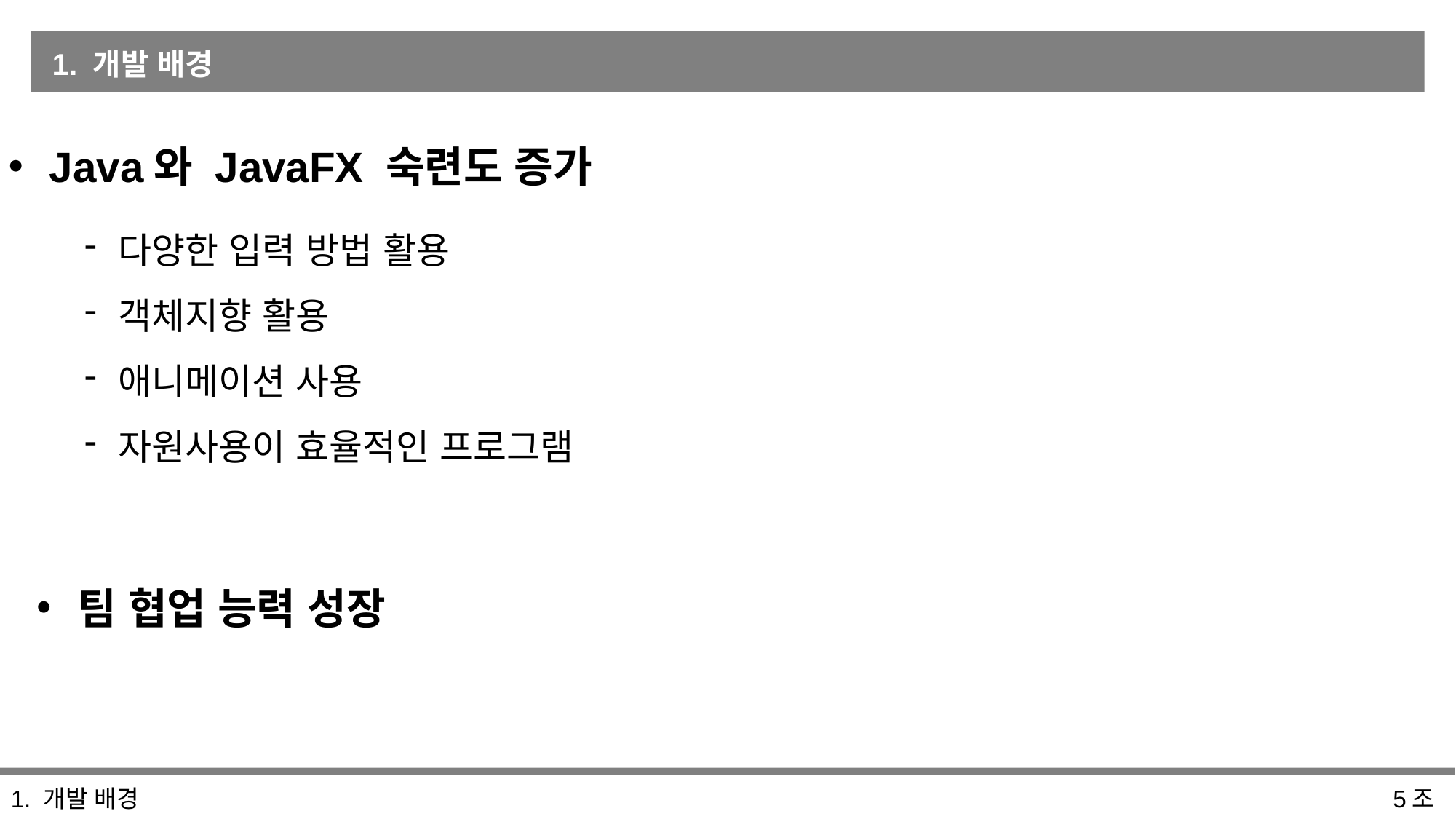

1. 개발 배경
Java와 JavaFX 숙련도 증가
다양한 입력 방법 활용
객체지향 활용
애니메이션 사용
자원사용이 효율적인 프로그램
팀 협업 능력 성장

1. 개발 배경
5조